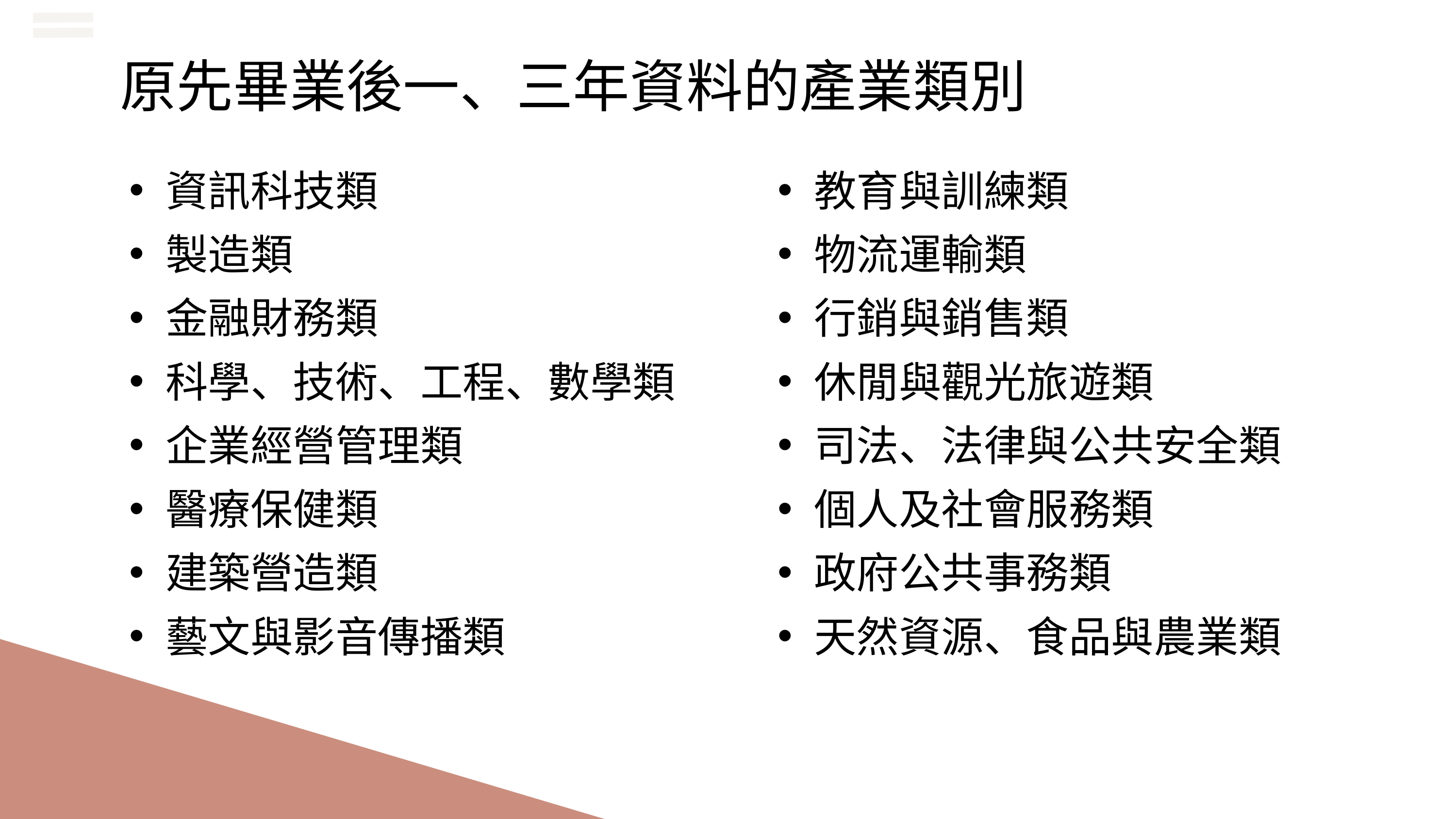

原先畢業後一、三年資料的產業類別
資訊科技類
製造類
金融財務類
科學、技術、工程、數學類
企業經營管理類
醫療保健類
建築營造類
藝文與影音傳播類
教育與訓練類
物流運輸類
行銷與銷售類
休閒與觀光旅遊類
司法、法律與公共安全類
個人及社會服務類
政府公共事務類
天然資源、食品與農業類